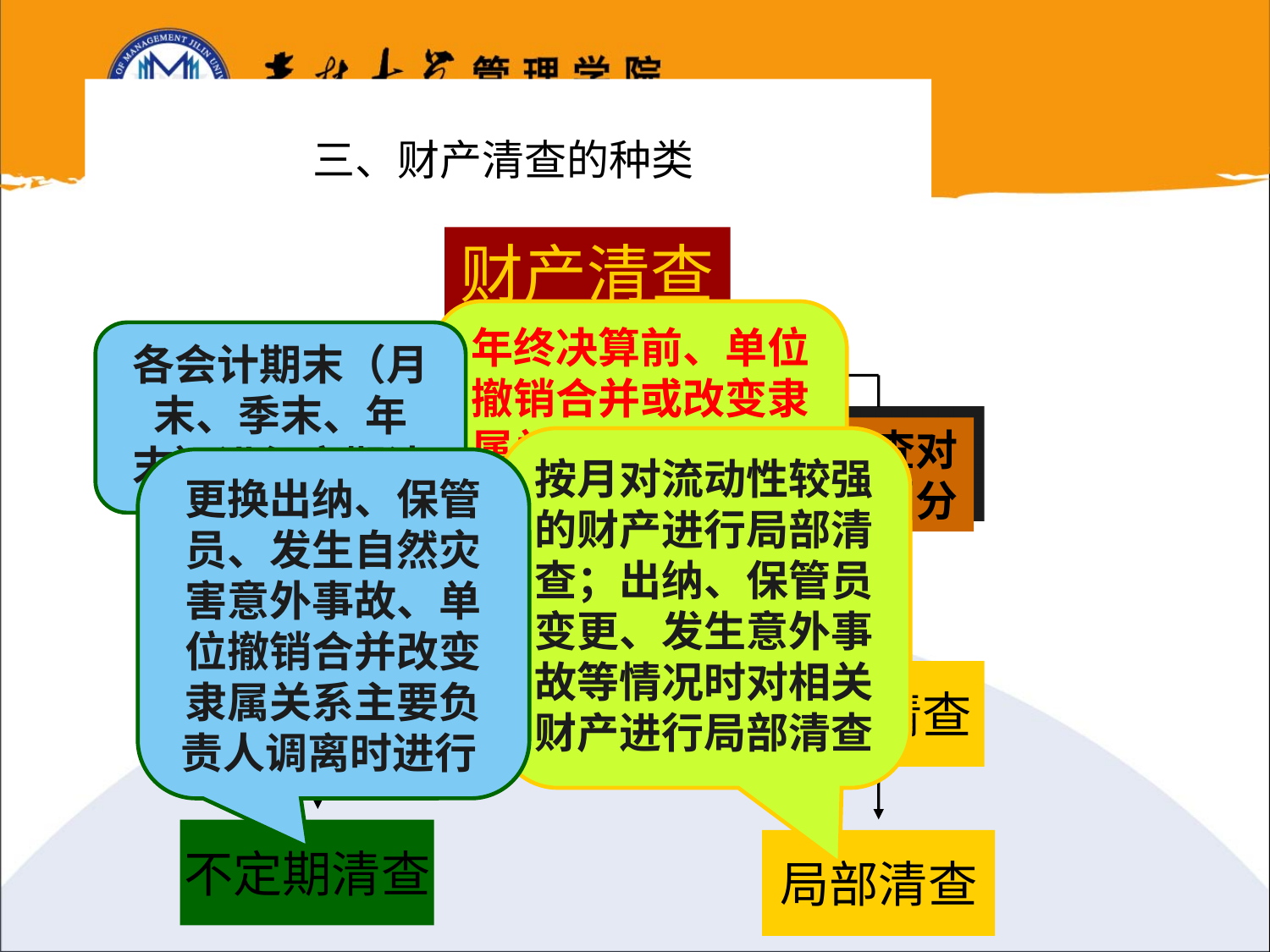

三、财产清查的种类
财产清查
年终决算前、单位撤销合并或改变隶属关系、主要负责人调离、资产评估、清产核资时进行
各会计期末（月末、季末、年末）进行定期清查

按清查时间分
按清查对象范围分
按月对流动性较强的财产进行局部清查；出纳、保管员变更、发生意外事故等情况时对相关财产进行局部清查
更换出纳、保管员、发生自然灾害意外事故、单位撤销合并改变隶属关系主要负责人调离时进行

定期清查
全面清查

不定期清查
局部清查
152